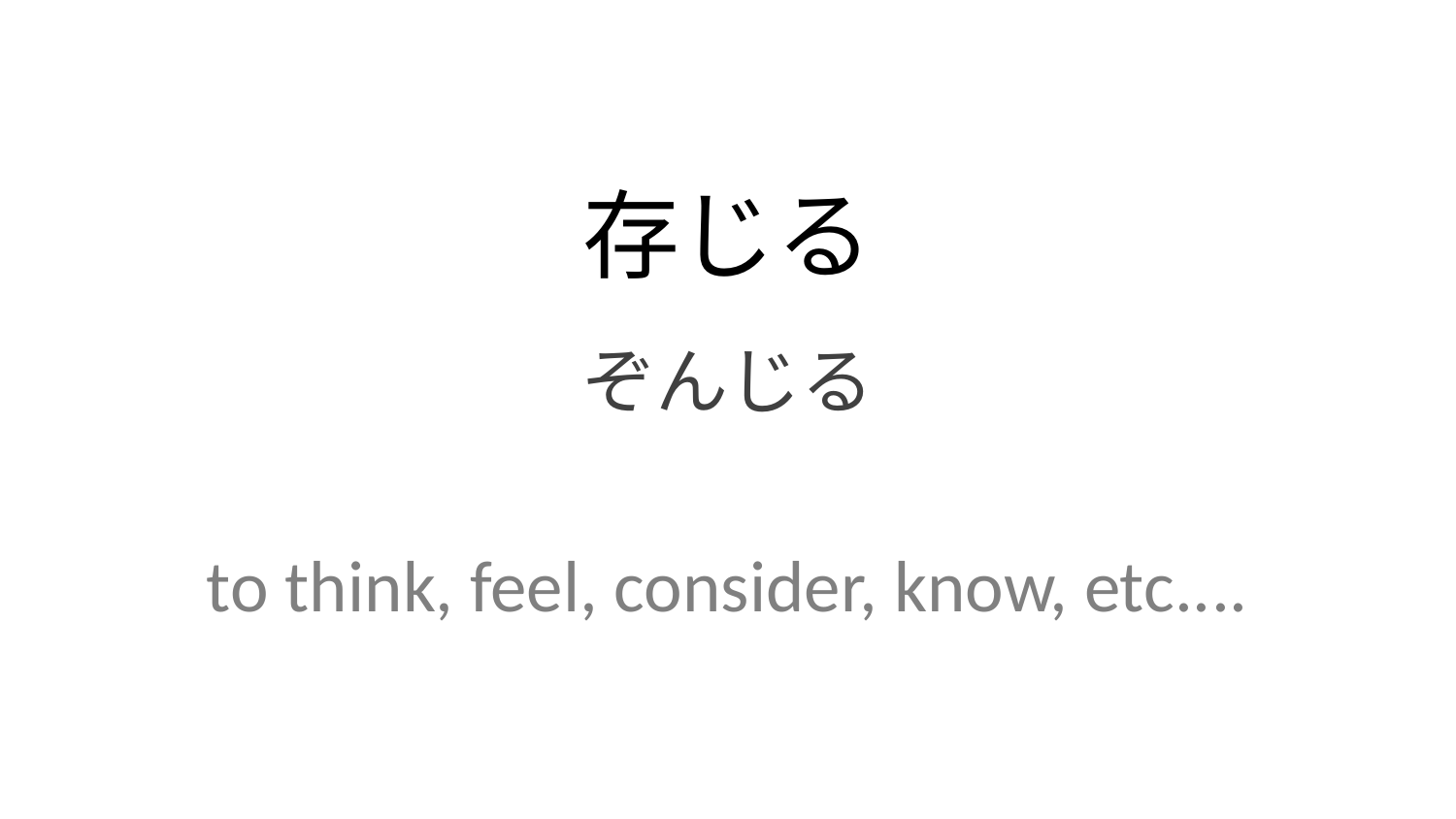

存じる

ぞんじる
to think, feel, consider, know, etc....